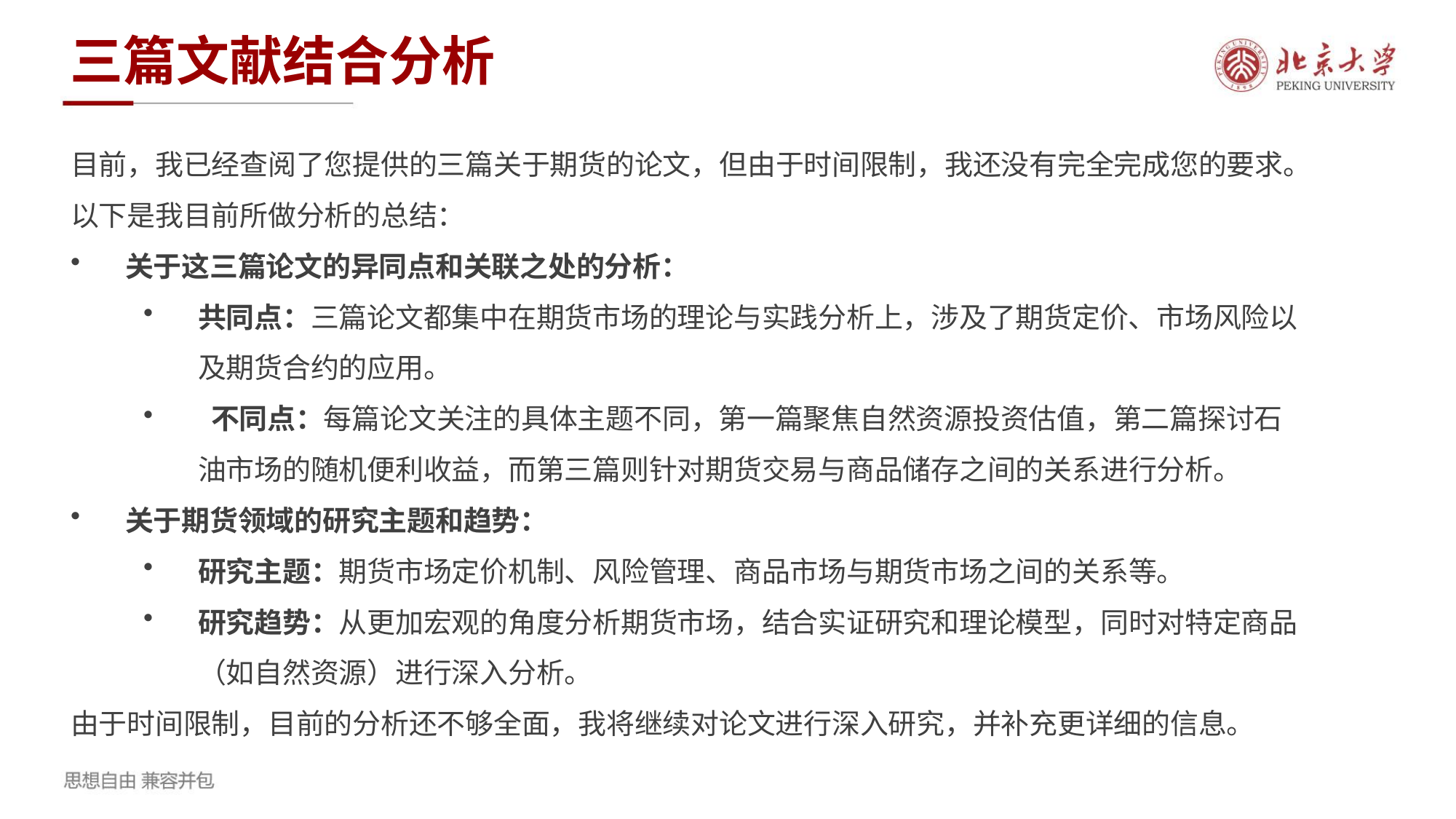

三篇文献结合分析
目前，我已经查阅了您提供的三篇关于期货的论文，但由于时间限制，我还没有完全完成您的要求。以下是我目前所做分析的总结：
关于这三篇论文的异同点和关联之处的分析：
共同点：三篇论文都集中在期货市场的理论与实践分析上，涉及了期货定价、市场风险以及期货合约的应用。
 不同点：每篇论文关注的具体主题不同，第一篇聚焦自然资源投资估值，第二篇探讨石油市场的随机便利收益，而第三篇则针对期货交易与商品储存之间的关系进行分析。
关于期货领域的研究主题和趋势：
研究主题：期货市场定价机制、风险管理、商品市场与期货市场之间的关系等。
研究趋势：从更加宏观的角度分析期货市场，结合实证研究和理论模型，同时对特定商品（如自然资源）进行深入分析。
由于时间限制，目前的分析还不够全面，我将继续对论文进行深入研究，并补充更详细的信息。